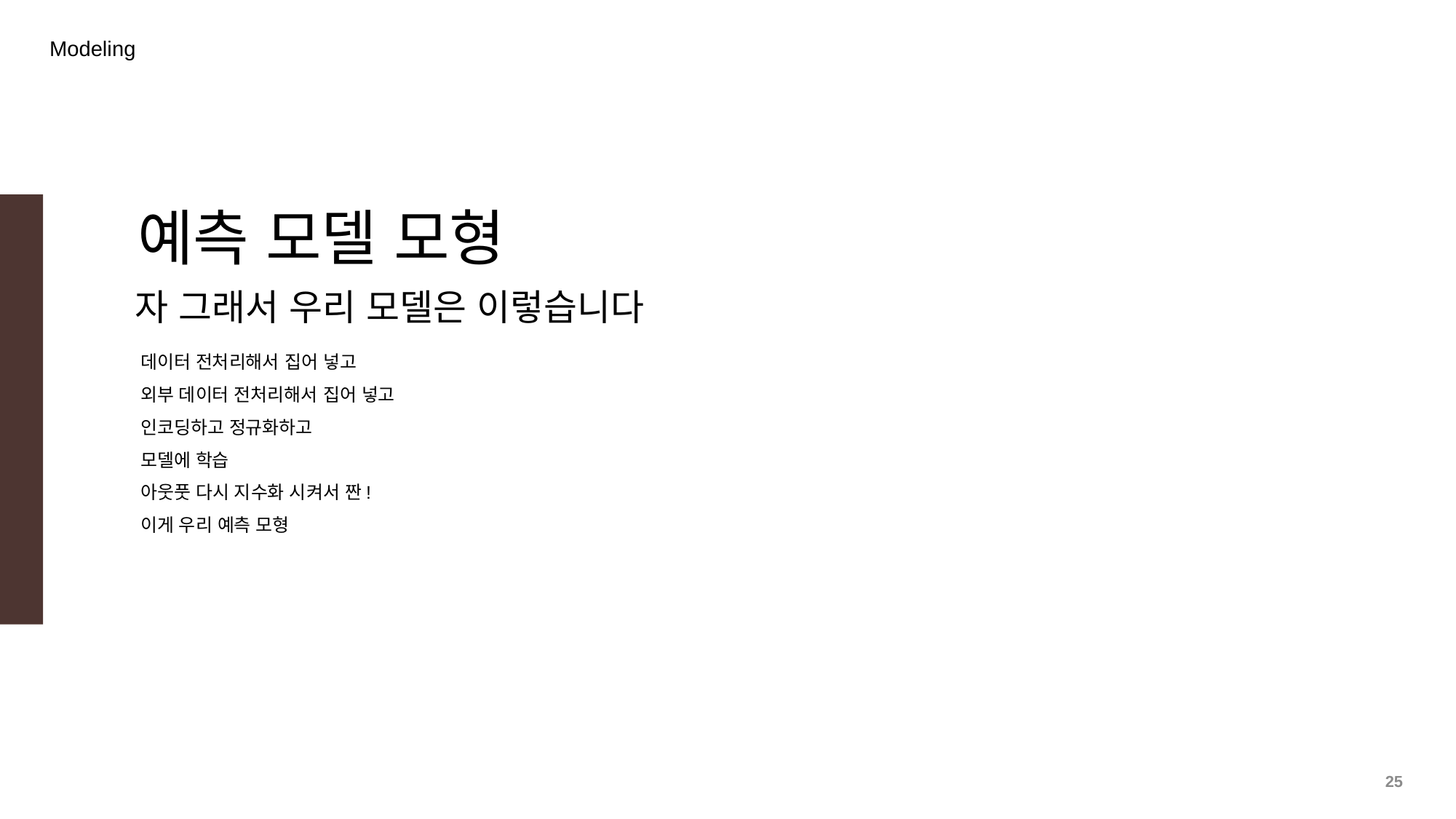

Modeling
예측 모델 모형
자 그래서 우리 모델은 이렇습니다
데이터 전처리해서 집어 넣고
외부 데이터 전처리해서 집어 넣고
인코딩하고 정규화하고
모델에 학습
아웃풋 다시 지수화 시켜서 짠!
이게 우리 예측 모형

25